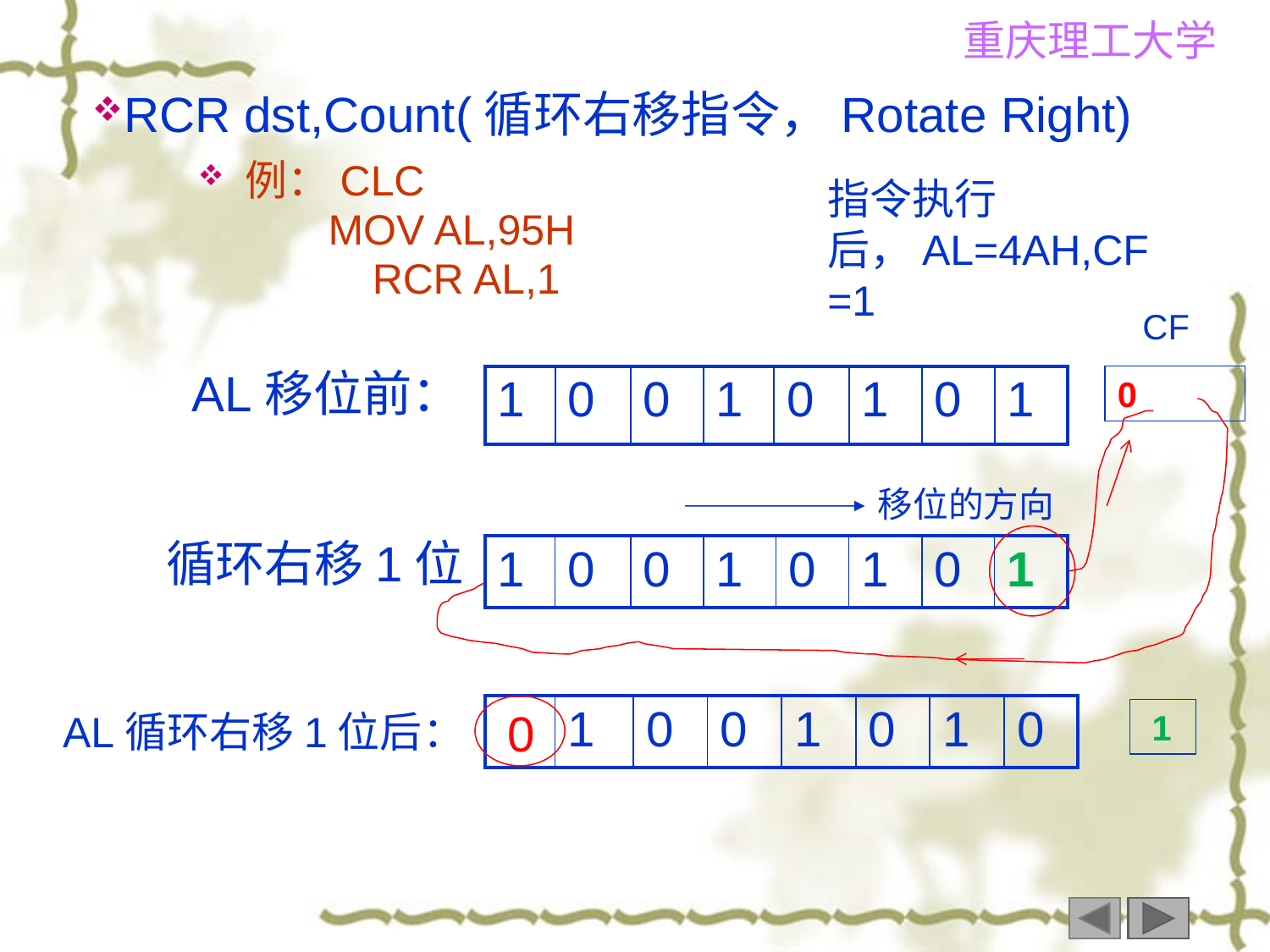

RCR dst,Count(循环右移指令，Rotate Right)
例：CLC
           MOV AL,95H
		RCR AL,1

指令执行后，AL=4AH,CF=1
CF
AL移位前：
| 1 | 0 | 0 | 1 | 0 | 1 | 0 | 1 |
| --- | --- | --- | --- | --- | --- | --- | --- |
0

移位的方向

循环右移1位

| 1 | 0 | 0 | 1 | 0 | 1 | 0 | 1 |
| --- | --- | --- | --- | --- | --- | --- | --- |

|  | 1 | 0 | 0 | 1 | 0 | 1 | 0 |
| --- | --- | --- | --- | --- | --- | --- | --- |
0
AL循环右移1位后：
 1